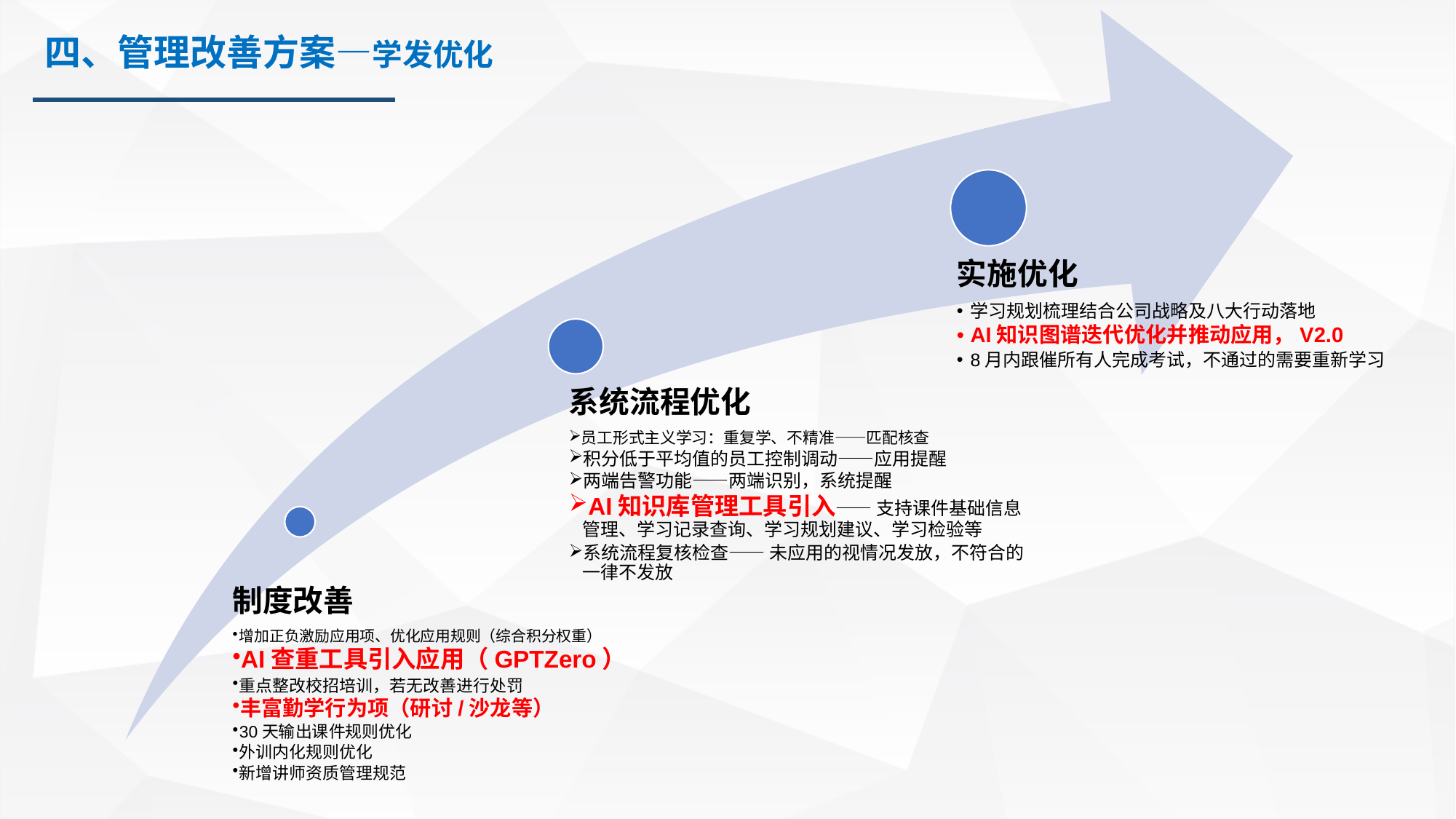

四、管理改善方案—学发优化

实施优化
学习规划梳理结合公司战略及八大行动落地
AI知识图谱迭代优化并推动应用，V2.0
8月内跟催所有人完成考试，不通过的需要重新学习

系统流程优化
员工形式主义学习：重复学、不精准——匹配核查
积分低于平均值的员工控制调动——应用提醒
两端告警功能——两端识别，系统提醒
AI知识库管理工具引入—— 支持课件基础信息管理、学习记录查询、学习规划建议、学习检验等
系统流程复核检查—— 未应用的视情况发放，不符合的一律不发放

制度改善
增加正负激励应用项、优化应用规则（综合积分权重）
AI查重工具引入应用（GPTZero）
重点整改校招培训，若无改善进行处罚
丰富勤学行为项（研讨/沙龙等）
30天输出课件规则优化
外训内化规则优化
新增讲师资质管理规范